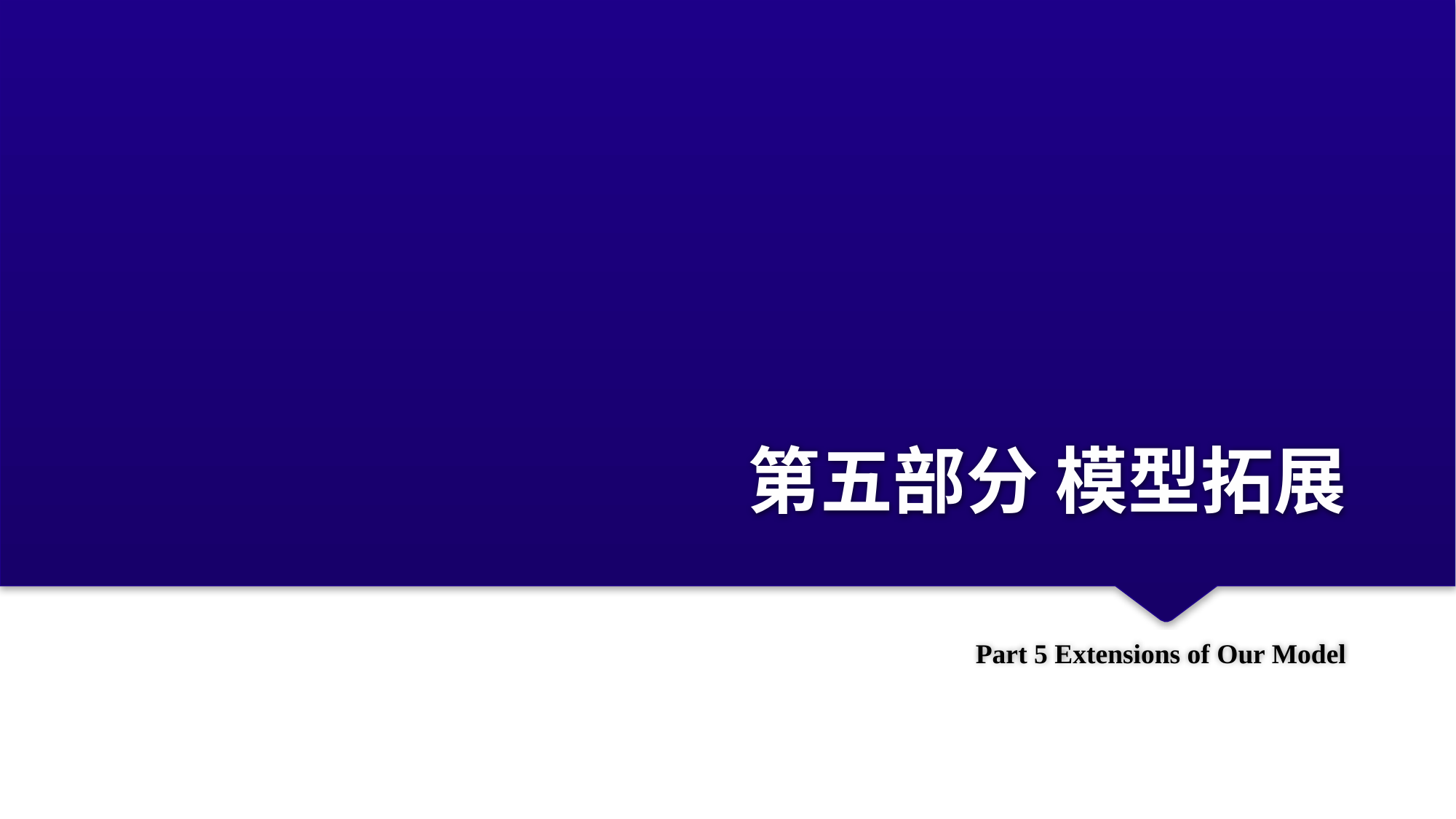

# 第五部分 模型拓展
Part 5 Extensions of Our Model